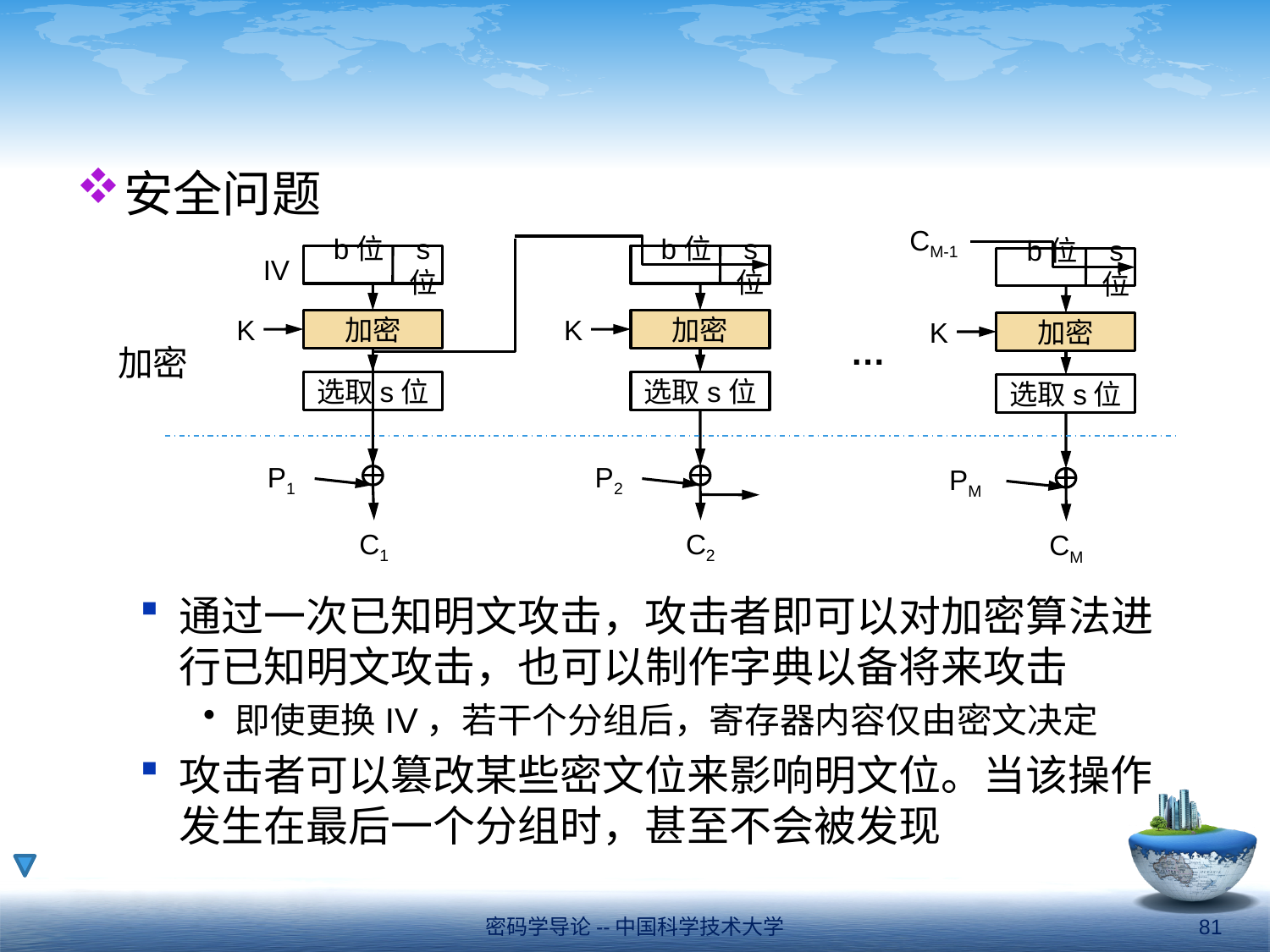

#
安全问题

通过一次已知明文攻击，攻击者即可以对加密算法进行已知明文攻击，也可以制作字典以备将来攻击
即使更换IV，若干个分组后，寄存器内容仅由密文决定
攻击者可以篡改某些密文位来影响明文位。当该操作发生在最后一个分组时，甚至不会被发现
CM-1
b位    s位
b位    s位
IV
b位    s位
K
K
K
加密
加密
加密
…
加密
选取s位
选取s位
选取s位
P1
P2
PM

C1
C2
CM

密码学导论--中国科学技术大学
81